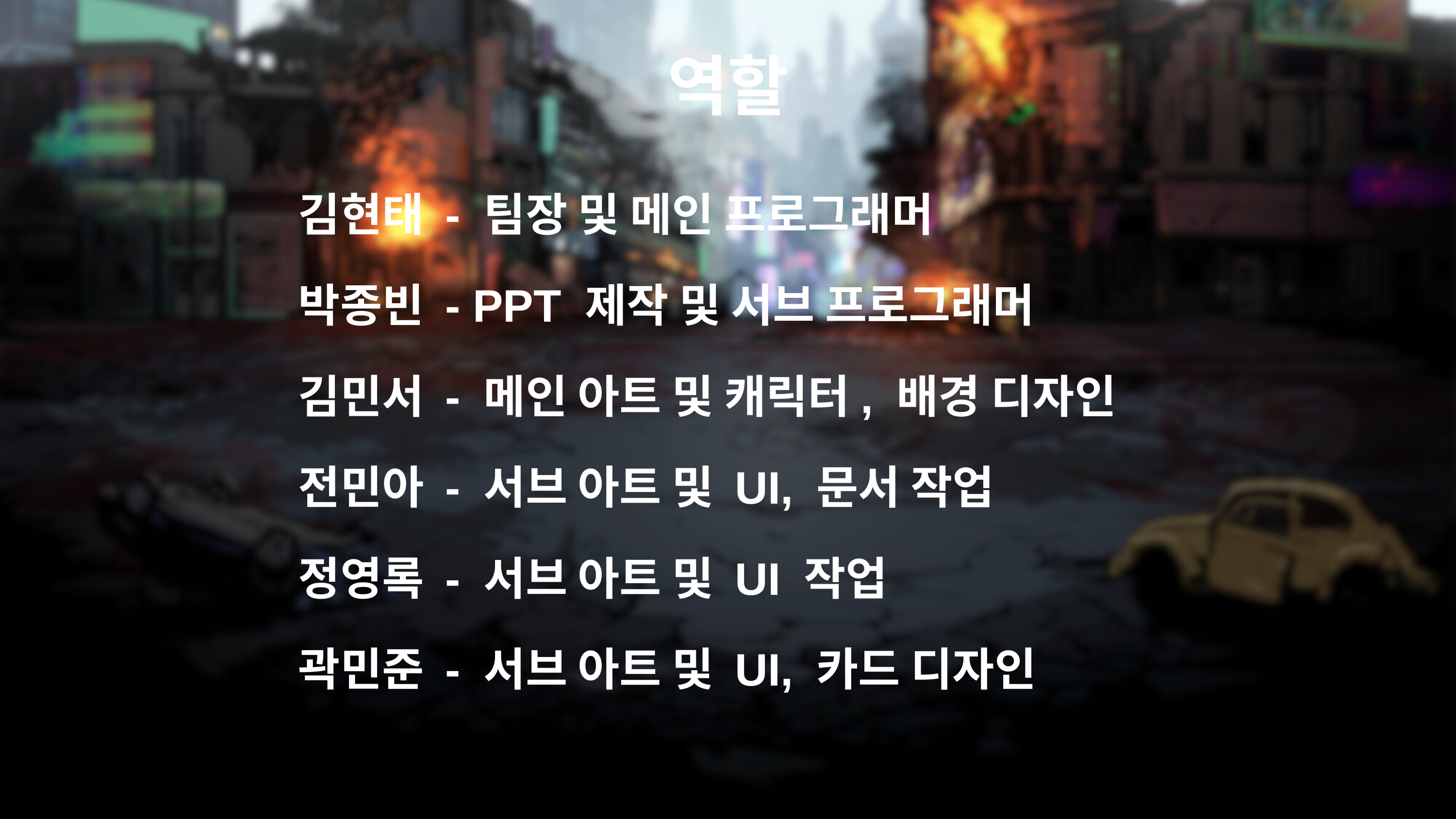

역할
김현태 - 팀장 및 메인 프로그래머
박종빈 - PPT 제작 및 서브 프로그래머
김민서 - 메인 아트 및 캐릭터, 배경 디자인
전민아 - 서브 아트 및 UI, 문서 작업
정영록 - 서브 아트 및 UI 작업
곽민준 - 서브 아트 및 UI, 카드 디자인